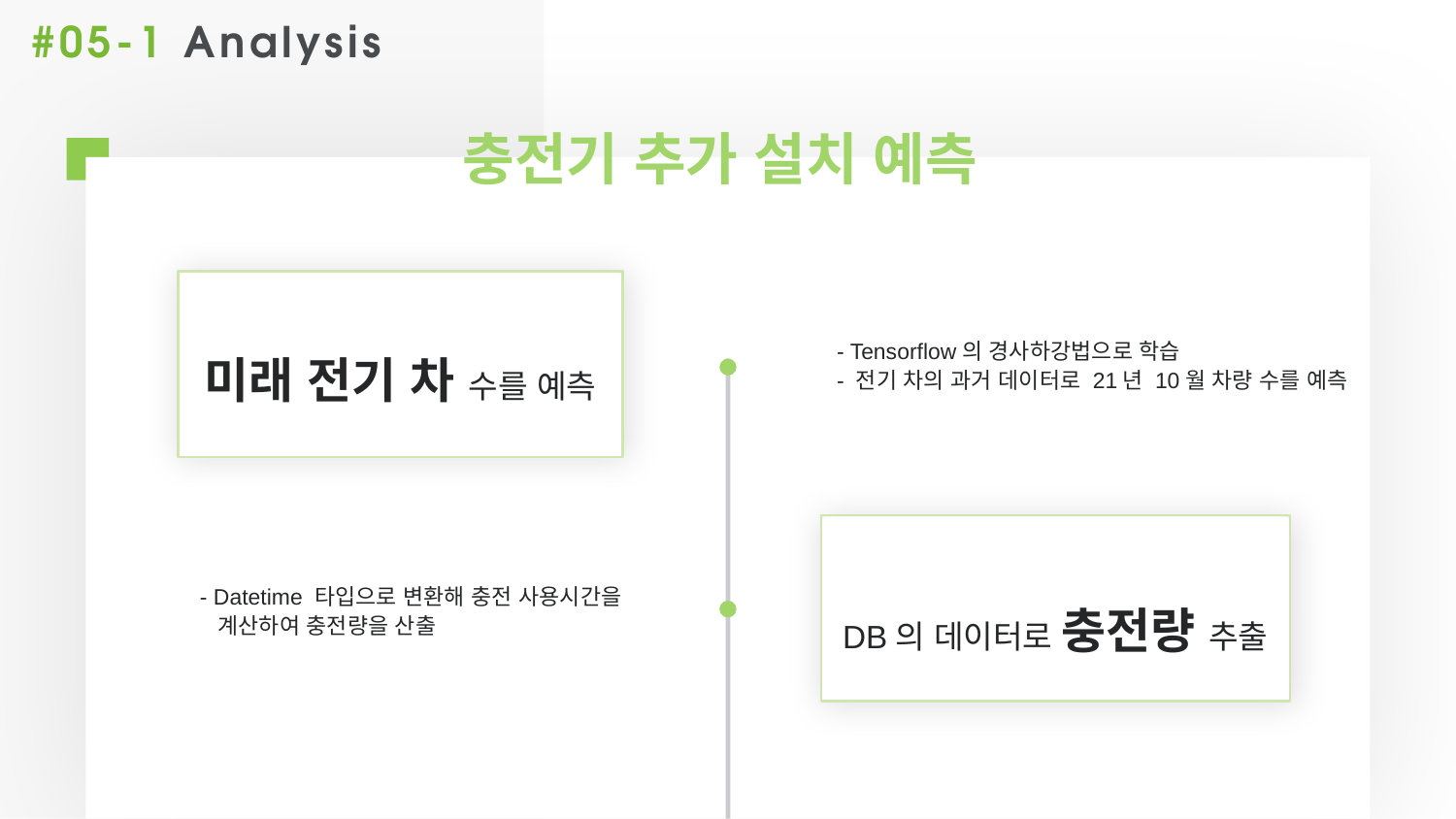

#05-1 Analysis
충전기 추가 설치 예측

미래 전기 차 수를 예측
- Tensorflow의 경사하강법으로 학습
- 전기 차의 과거 데이터로 21년 10월 차량 수를 예측

DB의 데이터로 충전량 추출
- Datetime 타입으로 변환해 충전 사용시간을
  계산하여 충전량을 산출